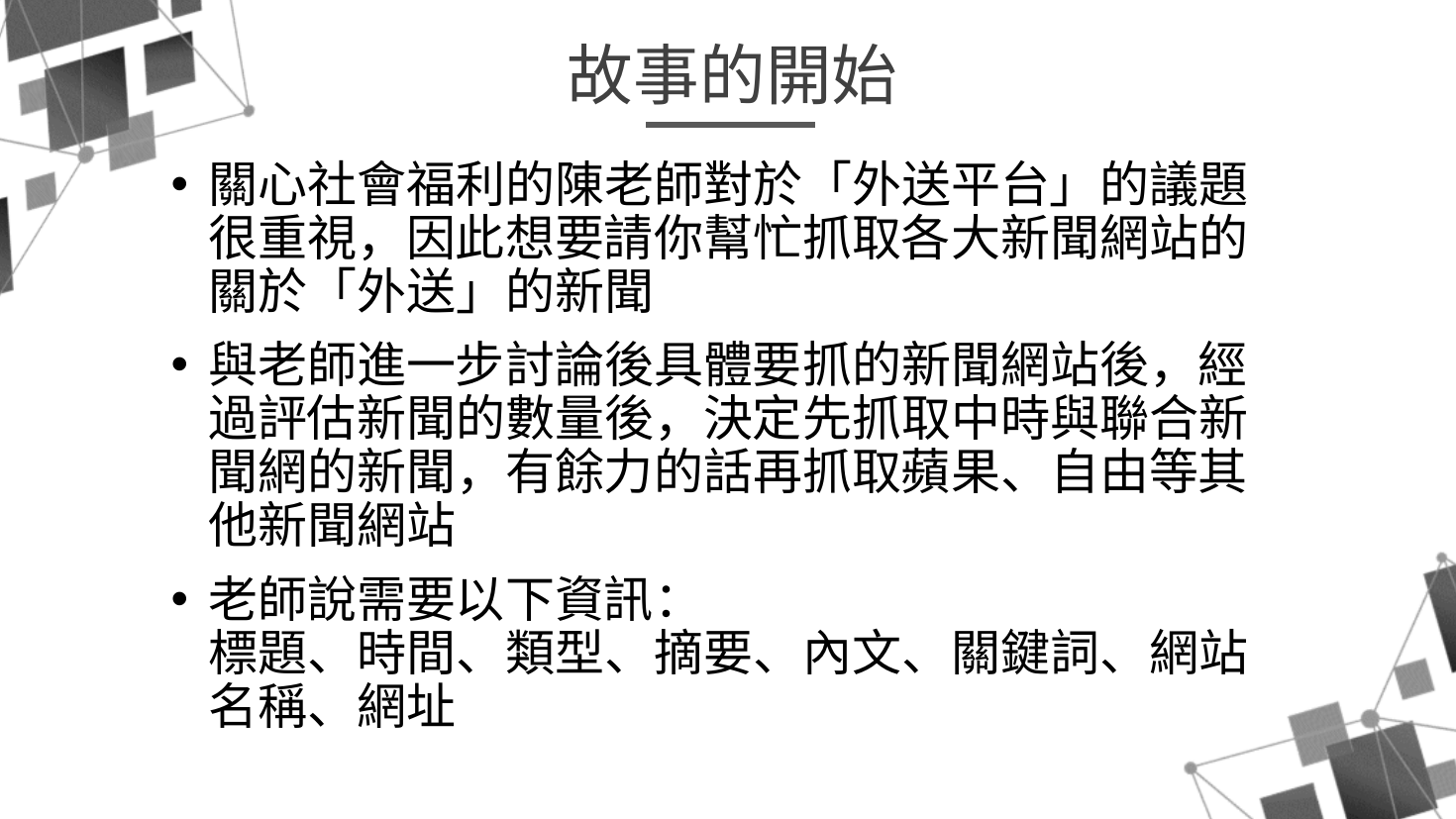

故事的開始
關心社會福利的陳老師對於「外送平台」的議題很重視，因此想要請你幫忙抓取各大新聞網站的關於「外送」的新聞
與老師進一步討論後具體要抓的新聞網站後，經過評估新聞的數量後，決定先抓取中時與聯合新聞網的新聞，有餘力的話再抓取蘋果、自由等其他新聞網站
老師說需要以下資訊：
標題、時間、類型、摘要、內文、關鍵詞、網站名稱、網址